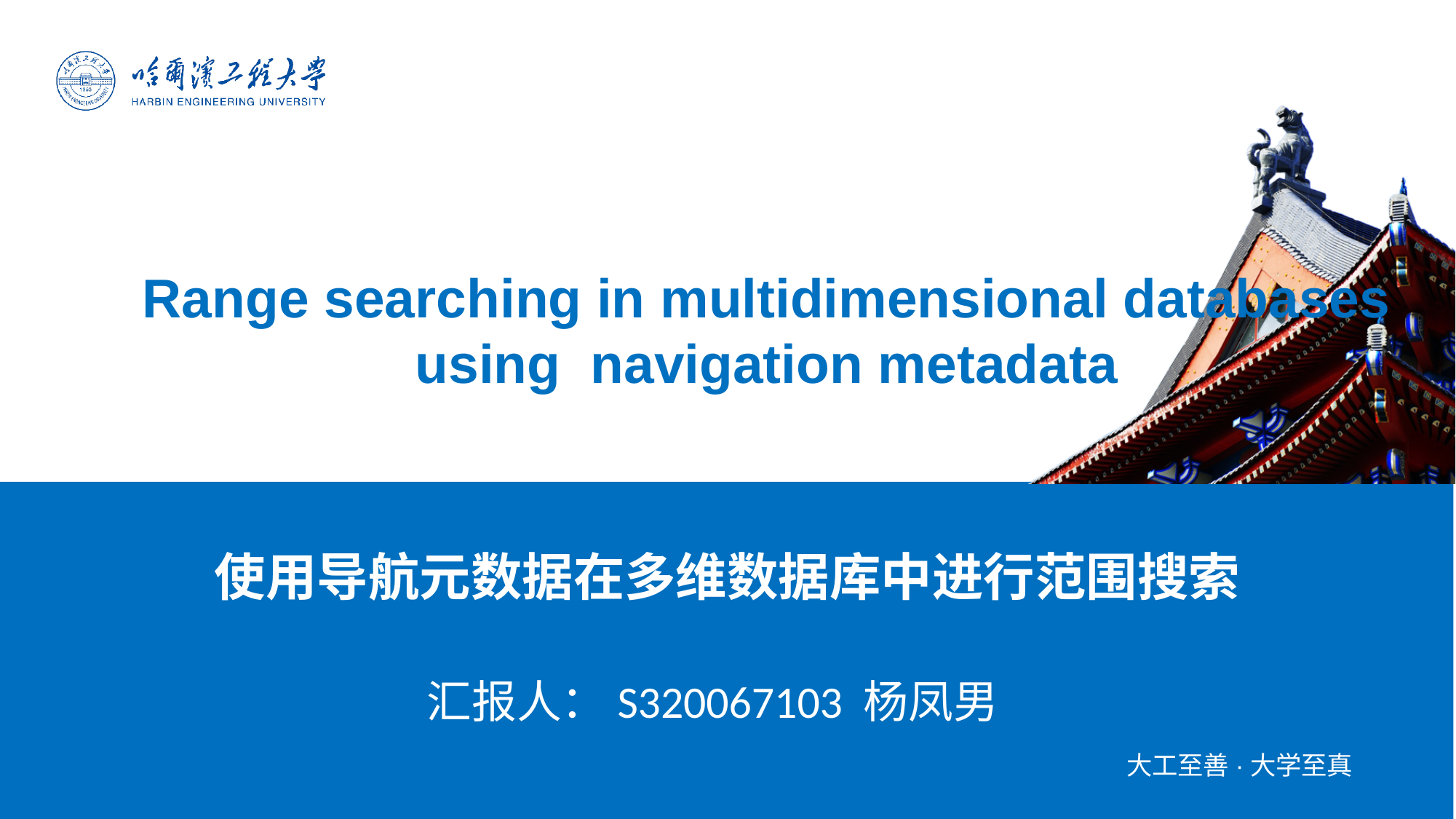

# Range searching in multidimensional databases using  navigation metadata
使用导航元数据在多维数据库中进行范围搜索

汇报人：S320067103 杨凤男